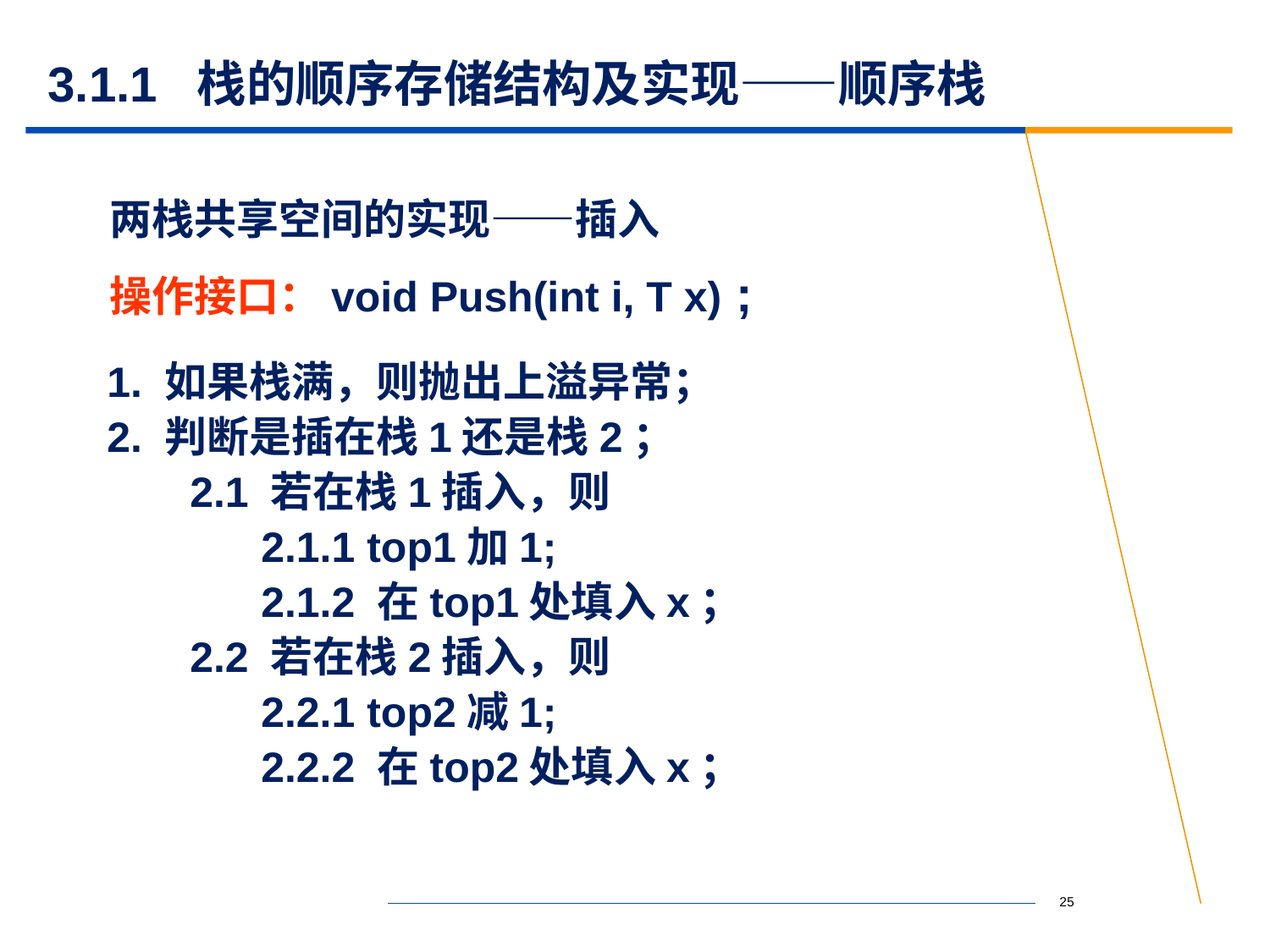

# 3.1.1  栈的顺序存储结构及实现——顺序栈
两栈共享空间的实现——插入
操作接口：void Push(int i, T x) ;
1. 如果栈满，则抛出上溢异常；
2. 判断是插在栈1还是栈2；
       2.1 若在栈1插入，则
             2.1.1 top1加1;
             2.1.2 在top1处填入x；
       2.2 若在栈2插入，则
             2.2.1 top2减1;
             2.2.2 在top2处填入x；